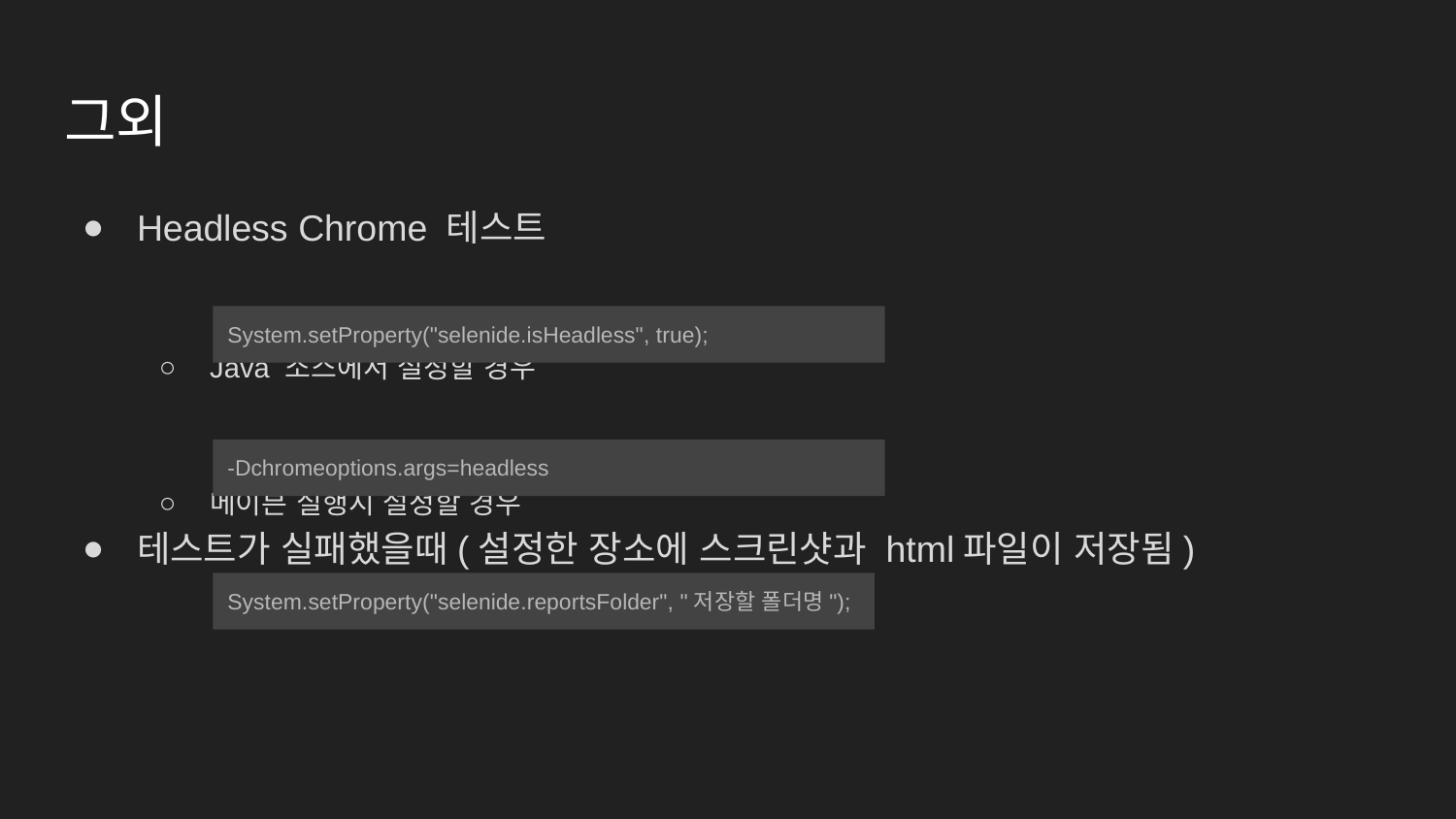

# 그외
Headless Chrome 테스트
Java 소스에서 설정할 경우
메이븐 실행시 설정할 경우
테스트가 실패했을때(설정한 장소에 스크린샷과 html파일이 저장됨)
System.setProperty("selenide.isHeadless", true);
-Dchromeoptions.args=headless
System.setProperty("selenide.reportsFolder", "저장할 폴더명");